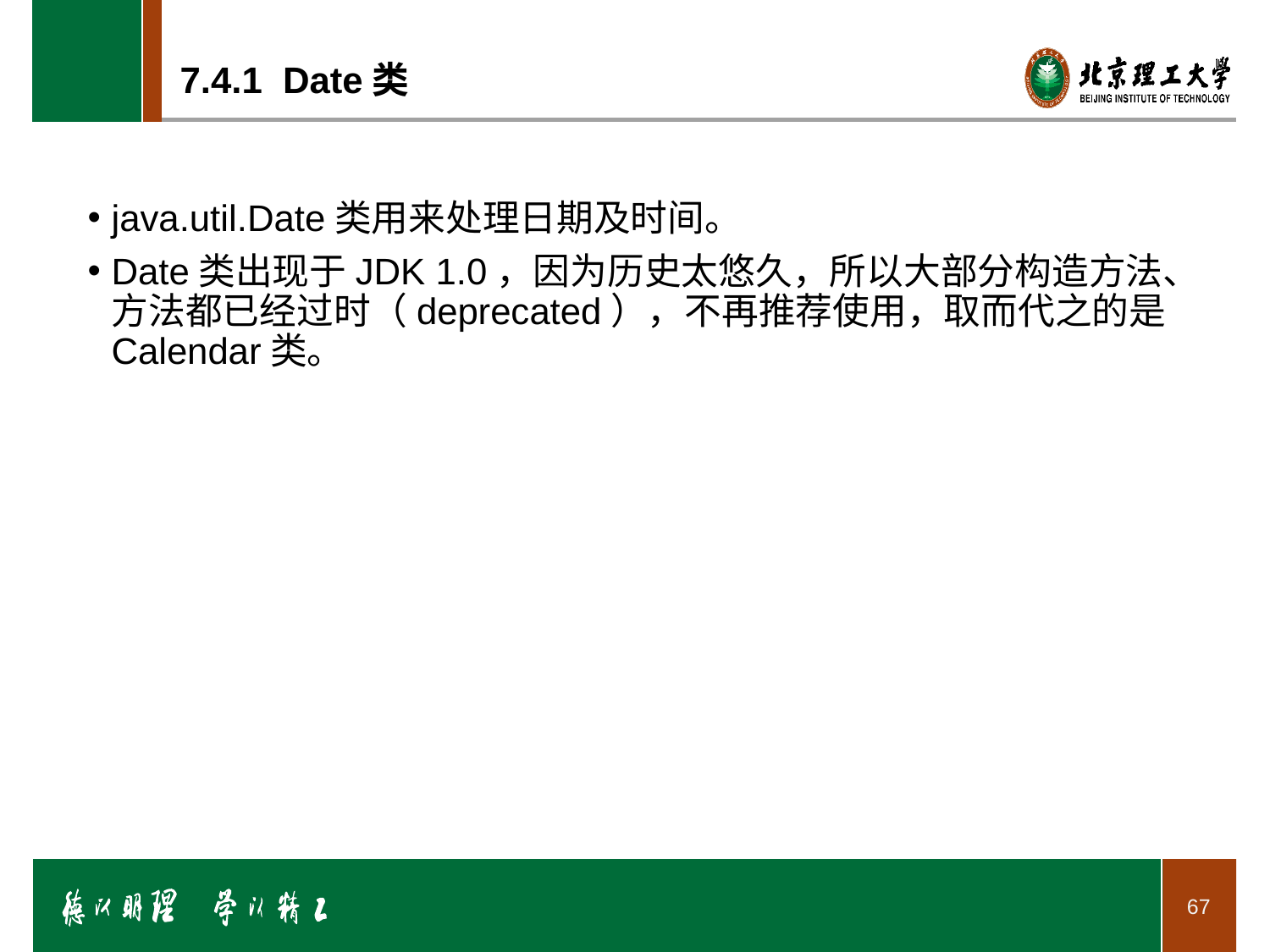

# 7.4.1  Date类
java.util.Date类用来处理日期及时间。
Date类出现于JDK 1.0，因为历史太悠久，所以大部分构造方法、方法都已经过时（deprecated），不再推荐使用，取而代之的是Calendar类。